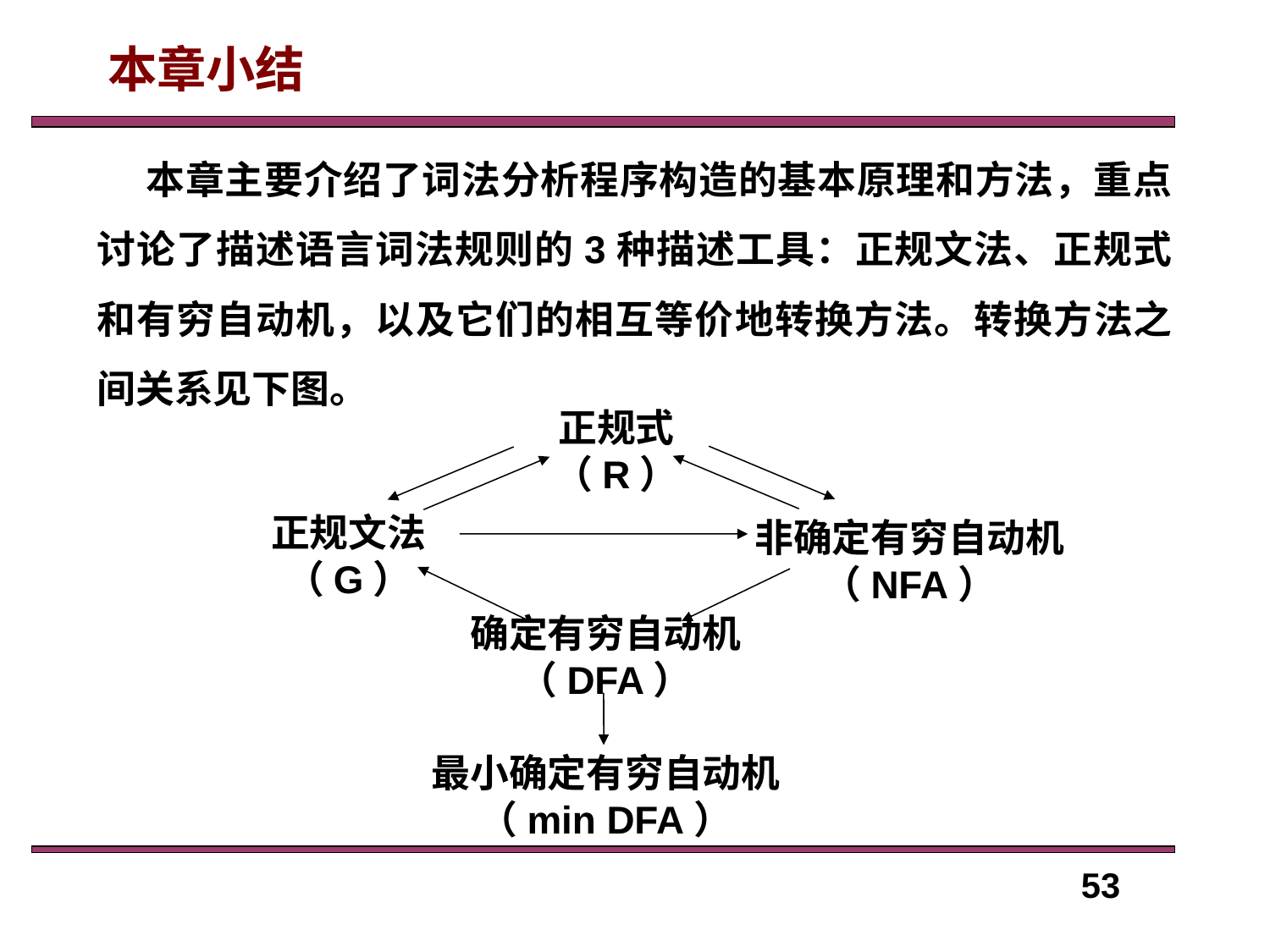

本章小结
    本章主要介绍了词法分析程序构造的基本原理和方法，重点讨论了描述语言词法规则的3种描述工具：正规文法、正规式和有穷自动机，以及它们的相互等价地转换方法。转换方法之间关系见下图。

正规式
（R）

正规文法
（G）

非确定有穷自动机（NFA）

确定有穷自动机
（DFA）

最小确定有穷自动机
（min DFA）
53